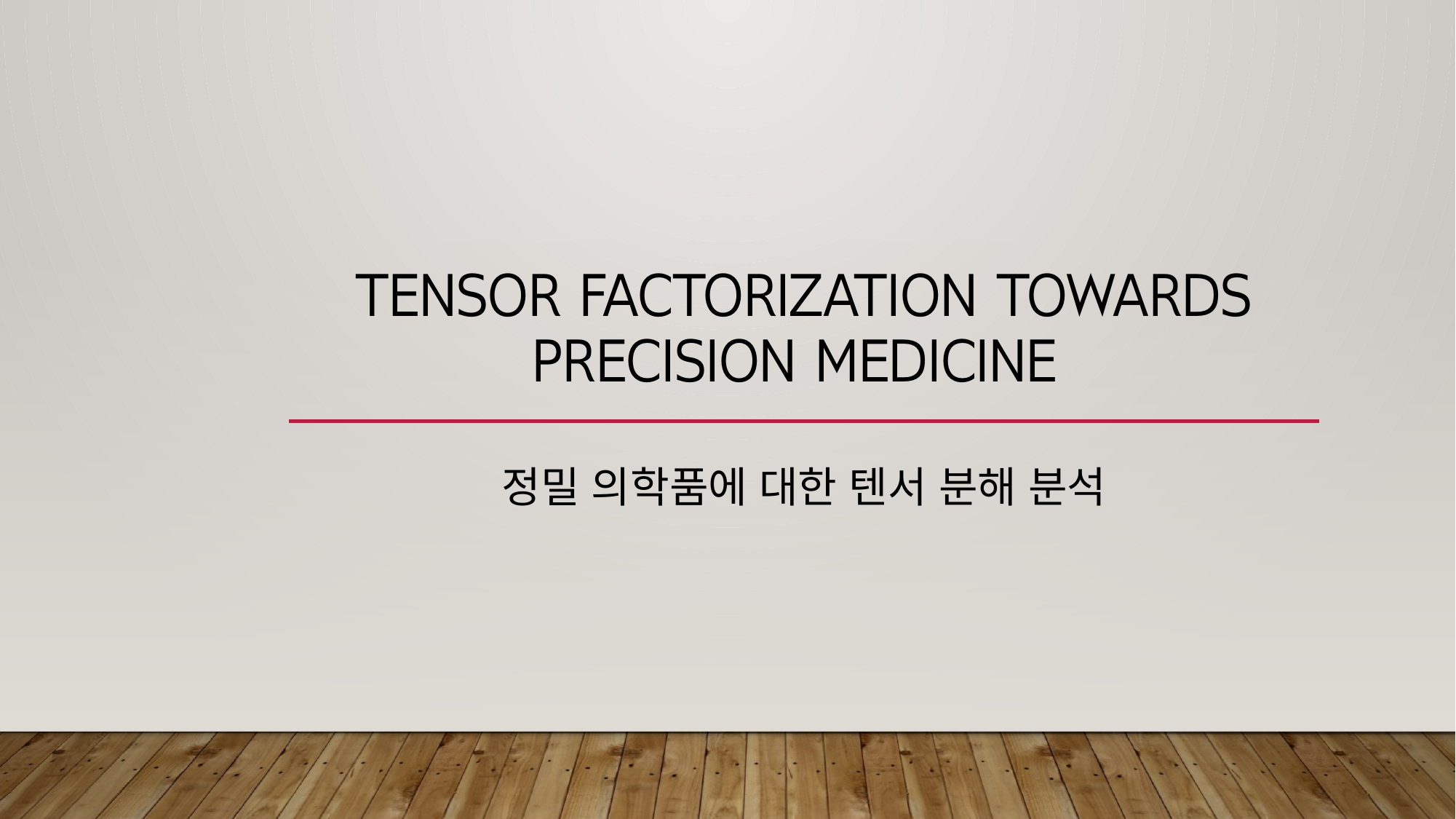

# Tensor Factorization towards Precision Medicine
정밀 의학품에 대한 텐서 분해 분석